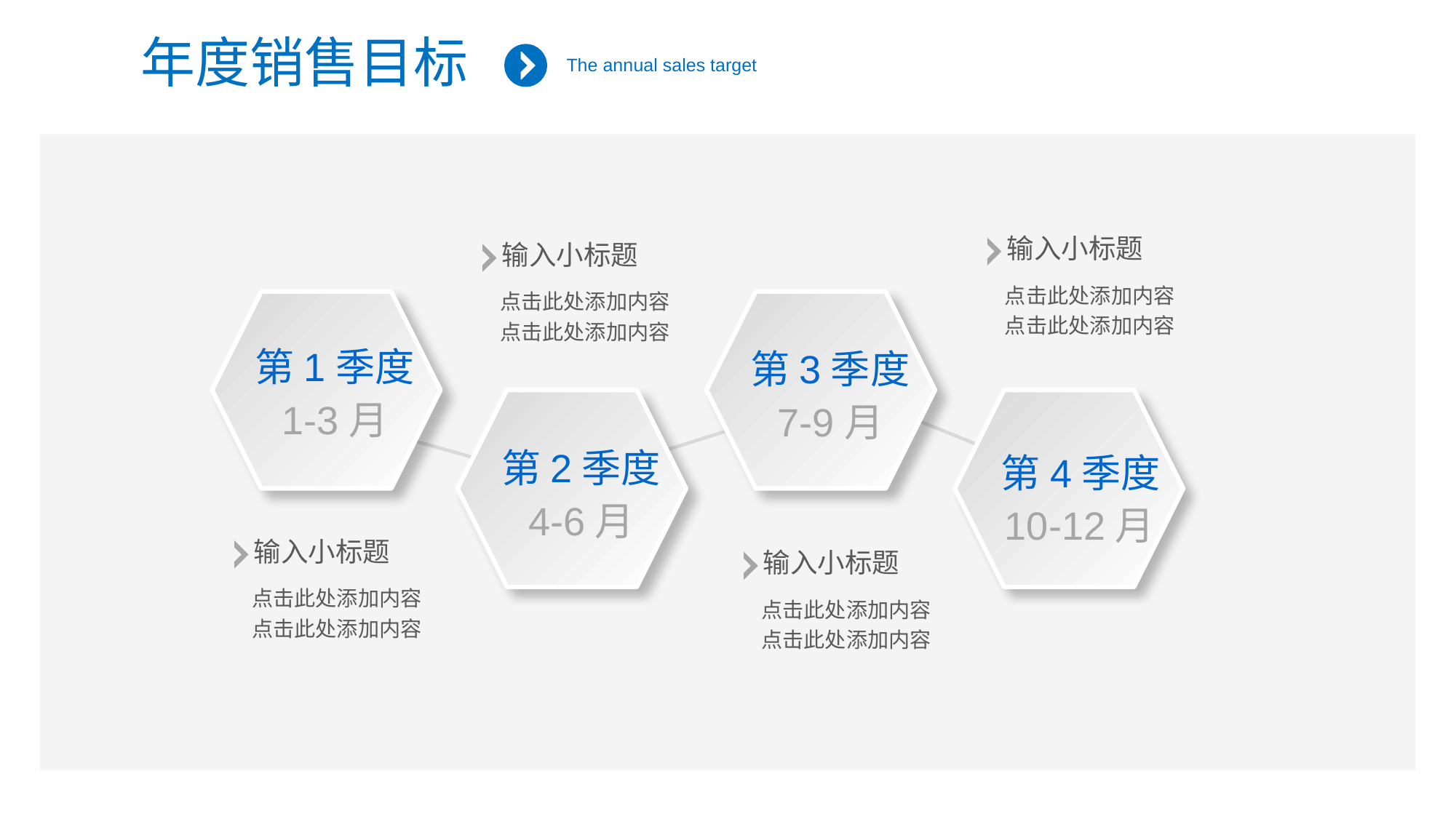

年度销售目标

The annual sales target

输入小标题

点击此处添加内容
点击此处添加内容
输入小标题

点击此处添加内容
点击此处添加内容

第1季度
1-3月
第3季度
7-9月

第2季度
4-6月
第4季度
10-12月
输入小标题

点击此处添加内容
点击此处添加内容
输入小标题

点击此处添加内容
点击此处添加内容